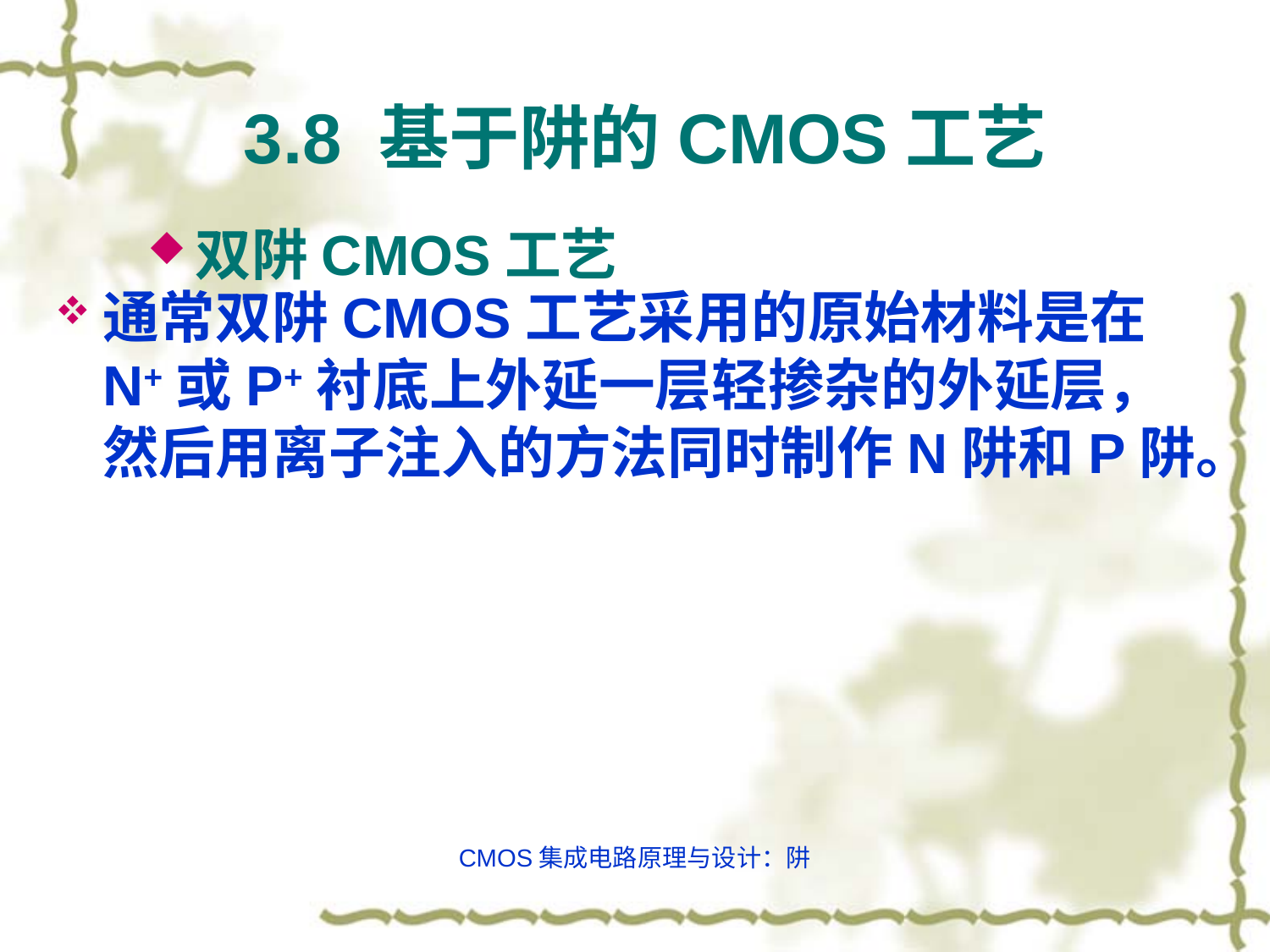

# 3.8 基于阱的CMOS工艺
双阱CMOS工艺

通常双阱CMOS工艺采用的原始材料是在N+或P+衬底上外延一层轻掺杂的外延层，然后用离子注入的方法同时制作N阱和P阱。
CMOS集成电路原理与设计：阱
43